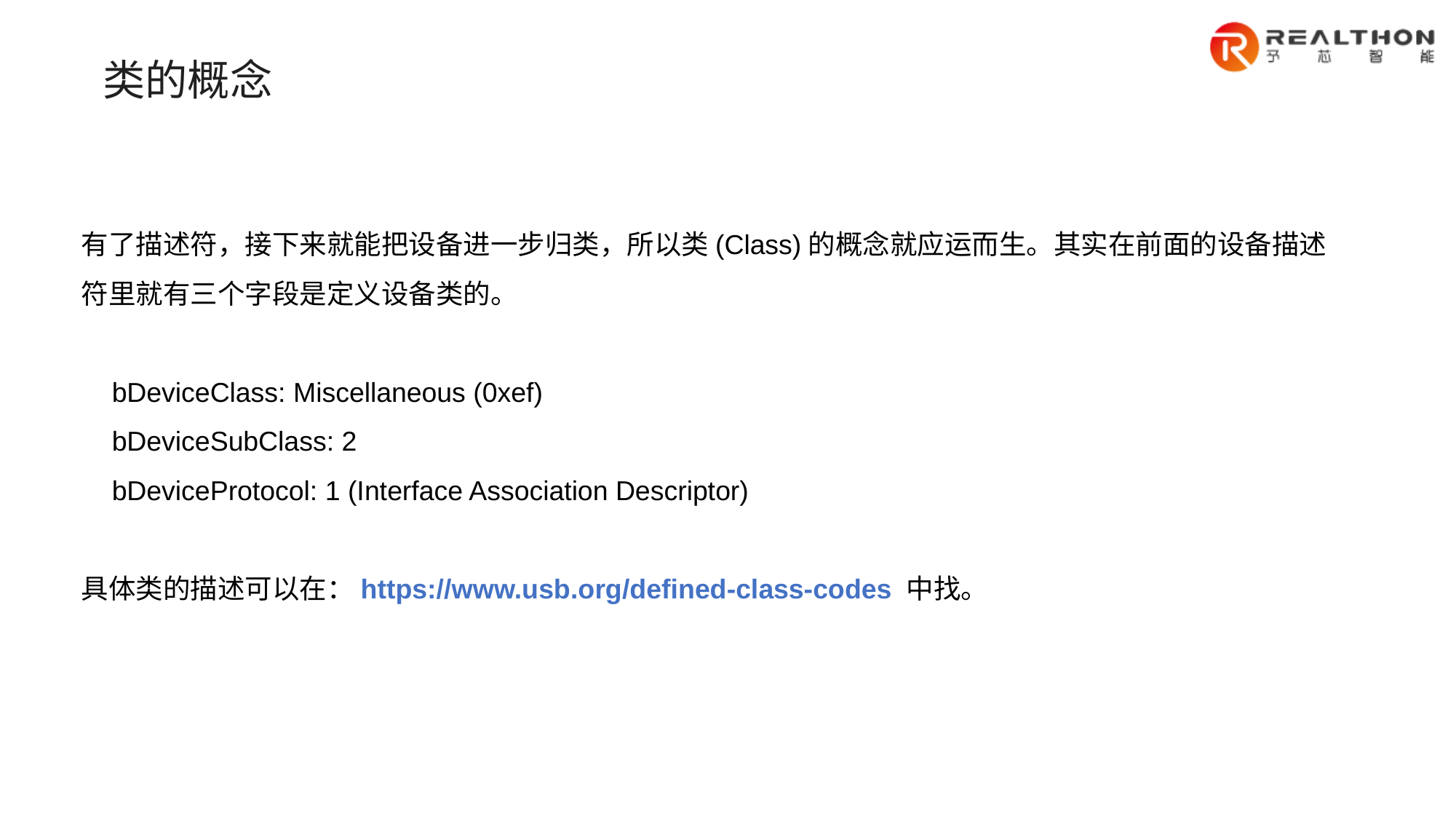

类的概念
有了描述符，接下来就能把设备进一步归类，所以类(Class)的概念就应运而生。其实在前面的设备描述符里就有三个字段是定义设备类的。

    bDeviceClass: Miscellaneous (0xef)
    bDeviceSubClass: 2
    bDeviceProtocol: 1 (Interface Association Descriptor)

具体类的描述可以在：https://www.usb.org/defined-class-codes 中找。